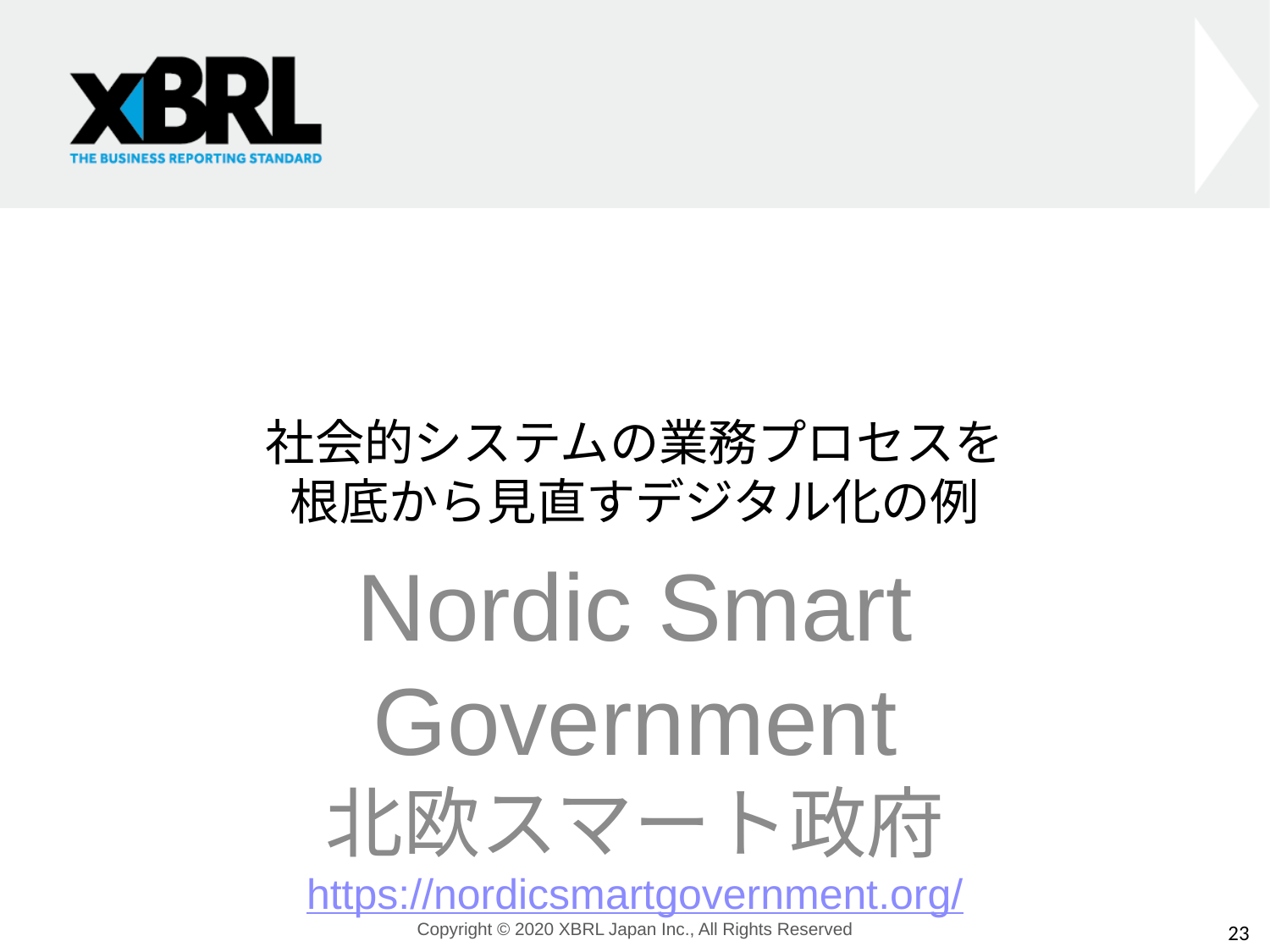

# 社会的システムの業務プロセスを 根底から見直すデジタル化の例
Nordic Smart Government
北欧スマート政府
https://nordicsmartgovernment.org/

23